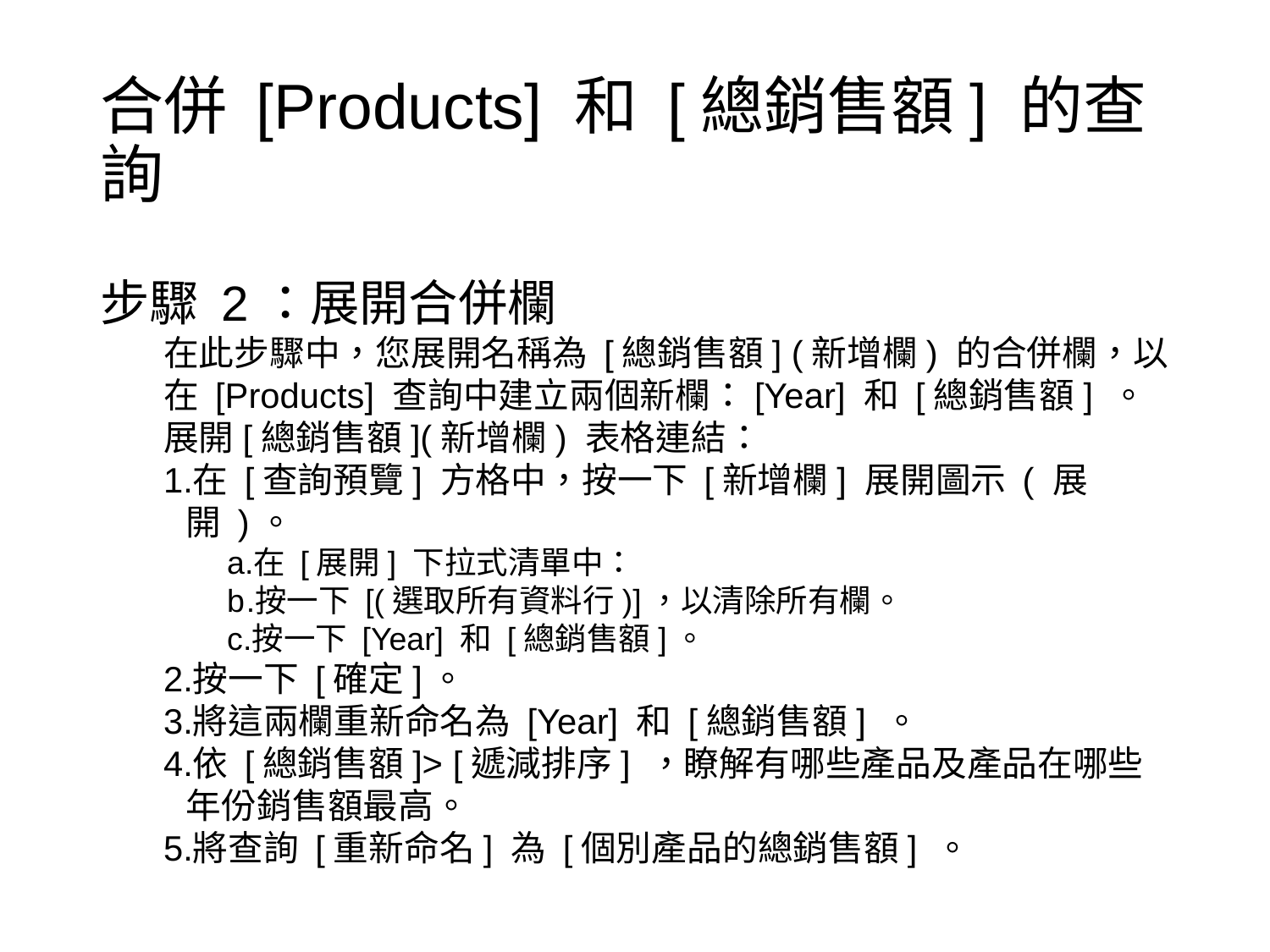

# 合併 [Products] 和 [總銷售額] 的查詢
步驟 2：展開合併欄
在此步驟中，您展開名稱為 [總銷售額] (新增欄) 的合併欄，以在 [Products] 查詢中建立兩個新欄：[Year] 和 [總銷售額] 。
展開[總銷售額](新增欄) 表格連結：
在 [查詢預覽] 方格中，按一下 [新增欄] 展開圖示 ( 展開 )。
在 [展開] 下拉式清單中：
按一下 [(選取所有資料行)]，以清除所有欄。
按一下 [Year] 和 [總銷售額]。
按一下 [確定]。
將這兩欄重新命名為 [Year] 和 [總銷售額] 。
依 [總銷售額]> [遞減排序] ，瞭解有哪些產品及產品在哪些年份銷售額最高。
將查詢 [重新命名] 為 [個別產品的總銷售額] 。